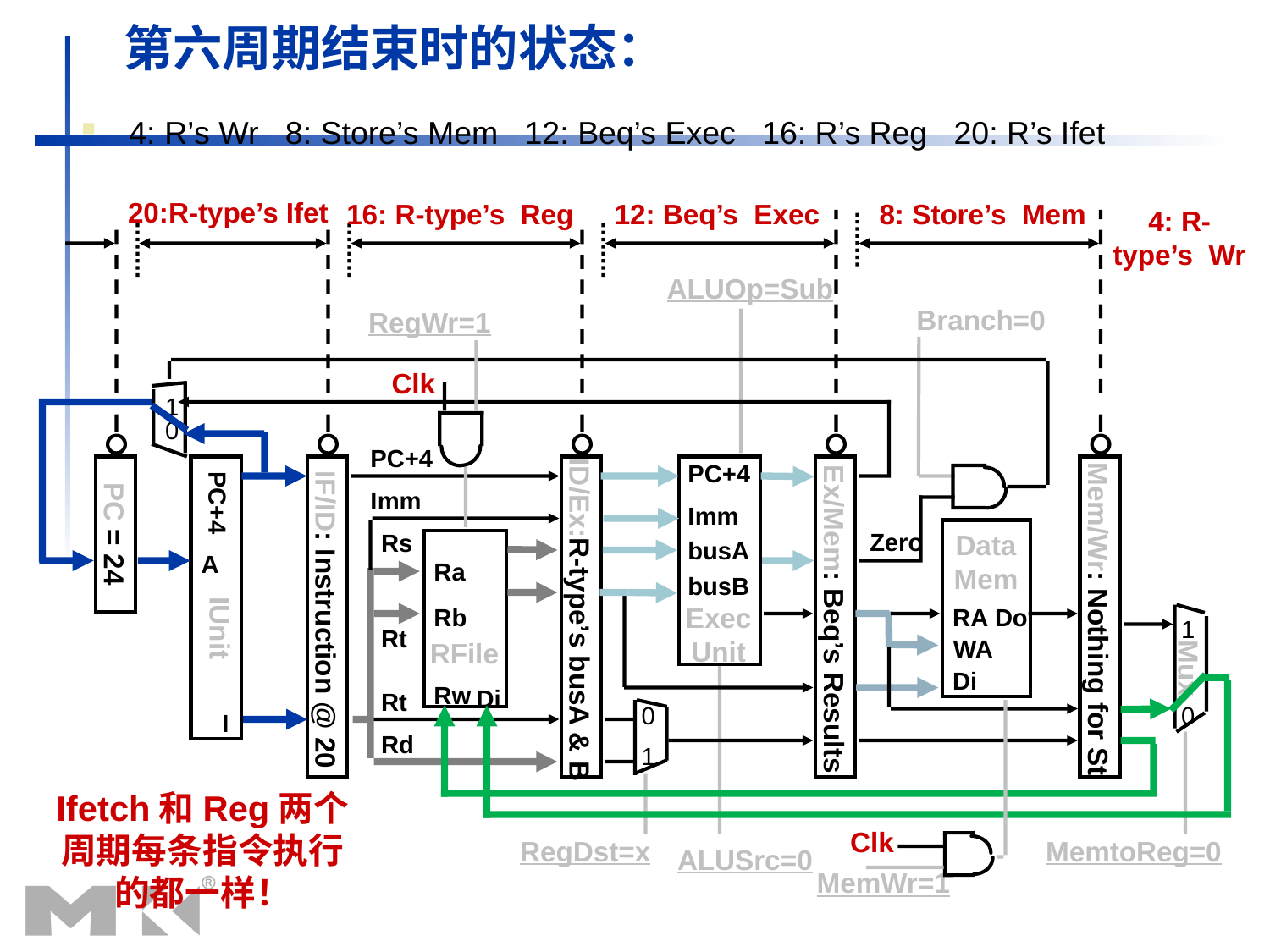

# 第六周期结束时的状态：
4: R’s Wr   8: Store’s Mem   12: Beq’s Exec   16: R’s Reg   20: R’s Ifet
20:R-type’s Ifet
16: R-type’s  Reg
12: Beq’s  Exec
8: Store’s  Mem
4: R-type’s  Wr

ALUOp=Sub
Branch=0
RegWr=1

Clk

1

0

PC+4
PC+4

Imm
PC+4

Imm

PC = 24

Zero
Data
Mem
Rs
busA

A

Ra

busB

Exec
Unit
RA
Do
Rb
Mem/Wr: Nothing for St
Ex/Mem: Beq’s Results
IF/ID: Instruction @ 20
ID/Ex:R-type’s busA & B

1

Mux
0

IUnit

Rt

WA
RFile

Di

Rw

Di
Rt

0

I

Rd

1

Ifetch和Reg两个周期每条指令执行的都一样！
Clk
RegDst=x
MemtoReg=0

ALUSrc=0

MemWr=1